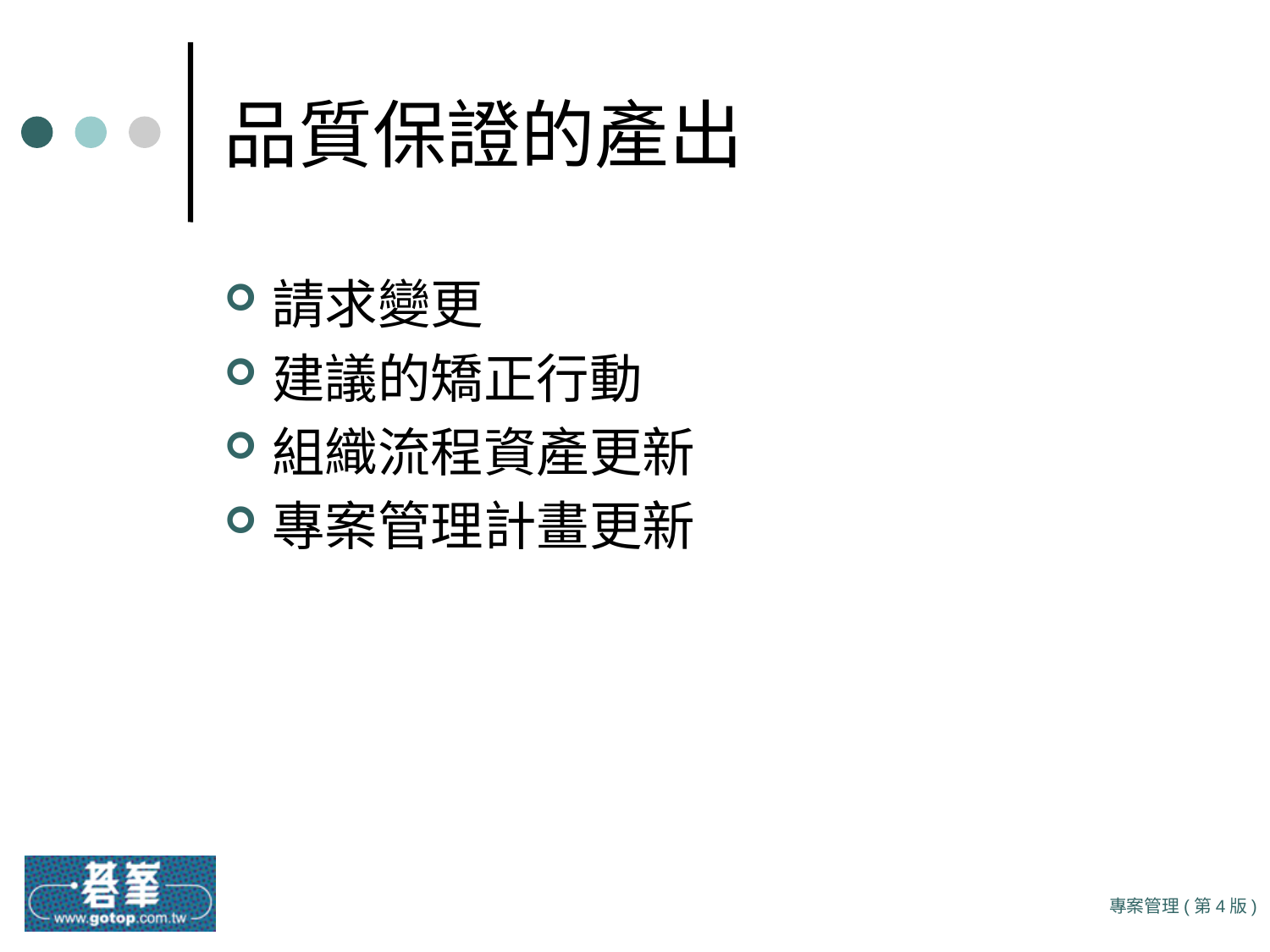

# 品質保證的產出
請求變更
建議的矯正行動
組織流程資產更新
專案管理計畫更新
專案管理(第4版)